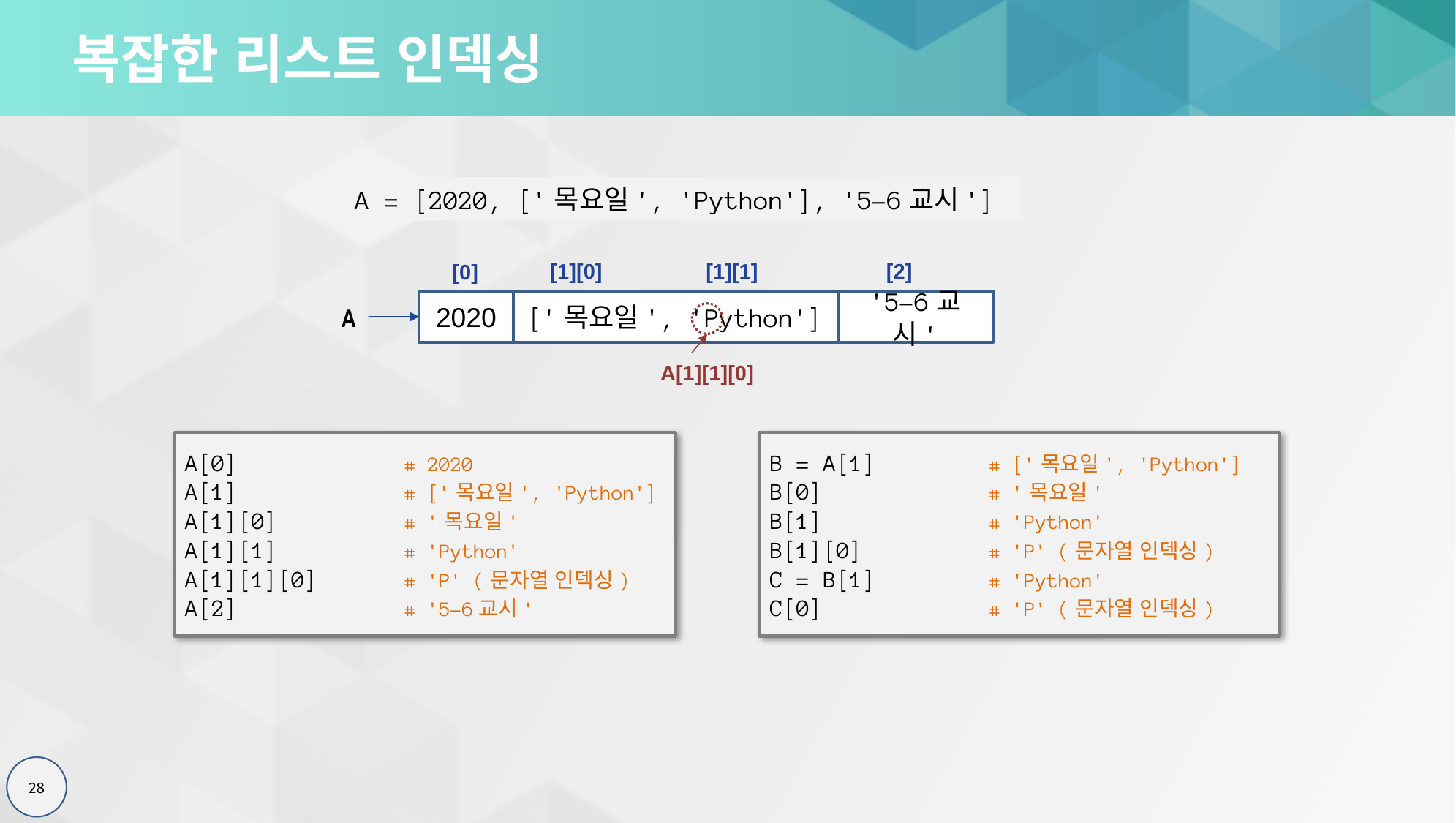

# 복잡한 리스트 인덱싱
A = [2020, ['목요일', 'Python'], '5-6교시']
[2]
[1][1]
[1][0]
[0]
2020
['목요일', 'Python']
'5-6교시'
A

A[1][1][0]
A[0]		# 2020
A[1]		# ['목요일', 'Python']
A[1][0]		# '목요일'
A[1][1]		# 'Python'
A[1][1][0]	# 'P' (문자열 인덱싱)
A[2]		# '5-6교시'
B = A[1]		# ['목요일', 'Python']
B[0]		# '목요일'
B[1]		# 'Python'
B[1][0]		# 'P' (문자열 인덱싱)
C = B[1]		# 'Python'
C[0]		# 'P' (문자열 인덱싱)